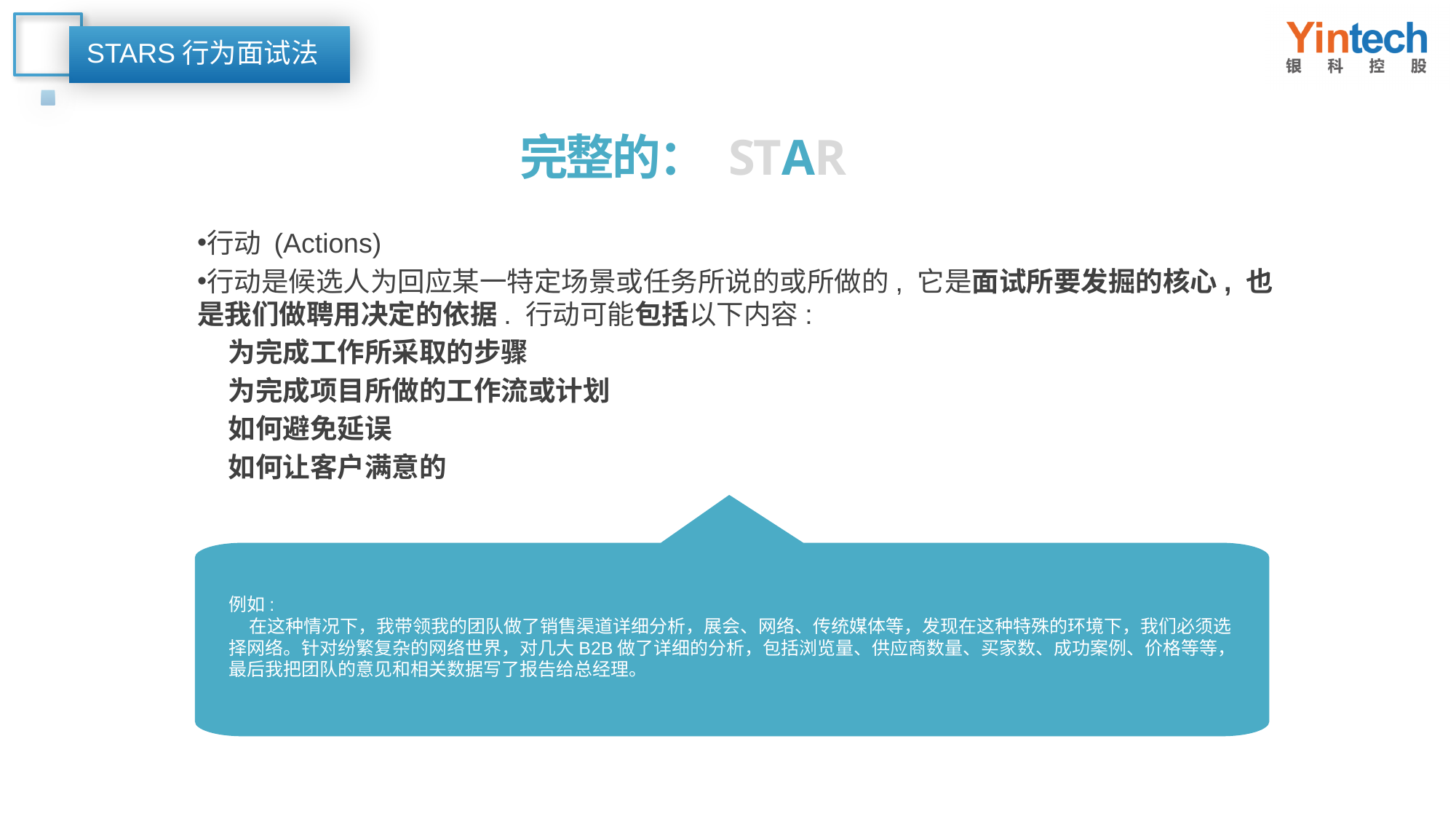

STARS行为面试法
完整的： STAR
行动 (Actions)
行动是候选人为回应某一特定场景或任务所说的或所做的, 它是面试所要发掘的核心, 也是我们做聘用决定的依据. 行动可能包括以下内容:
    为完成工作所采取的步骤
    为完成项目所做的工作流或计划
    如何避免延误
    如何让客户满意的

例如:
    在这种情况下，我带领我的团队做了销售渠道详细分析，展会、网络、传统媒体等，发现在这种特殊的环境下，我们必须选择网络。针对纷繁复杂的网络世界，对几大B2B做了详细的分析，包括浏览量、供应商数量、买家数、成功案例、价格等等，最后我把团队的意见和相关数据写了报告给总经理。